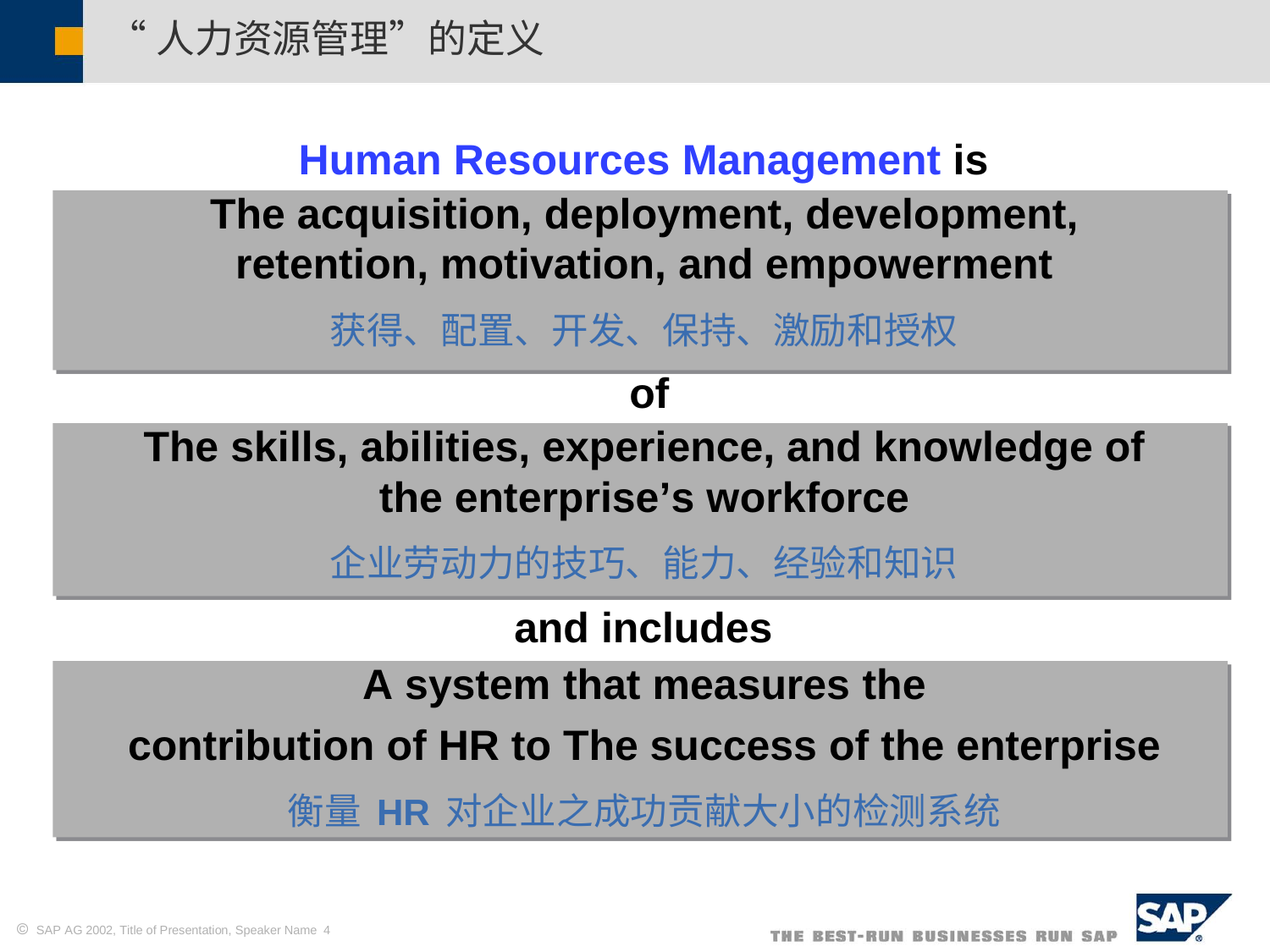

“人力资源管理”的定义
Human
Resources
Management
is

The acquisition, deployment, development,
retention, motivation, and empowerment
获得、配置、开发、保持、激励和授权

of

The skills, abilities, experience, and knowledge of
the enterprise’s workforce
企业劳动力的技巧、能力、经验和知识

and
includes

A system that measures the
contribution of HR to The success of the enterprise
衡量HR对企业之成功贡献大小的检测系统

©  SAP AG 2002, Title of Presentation, Speaker Name  4